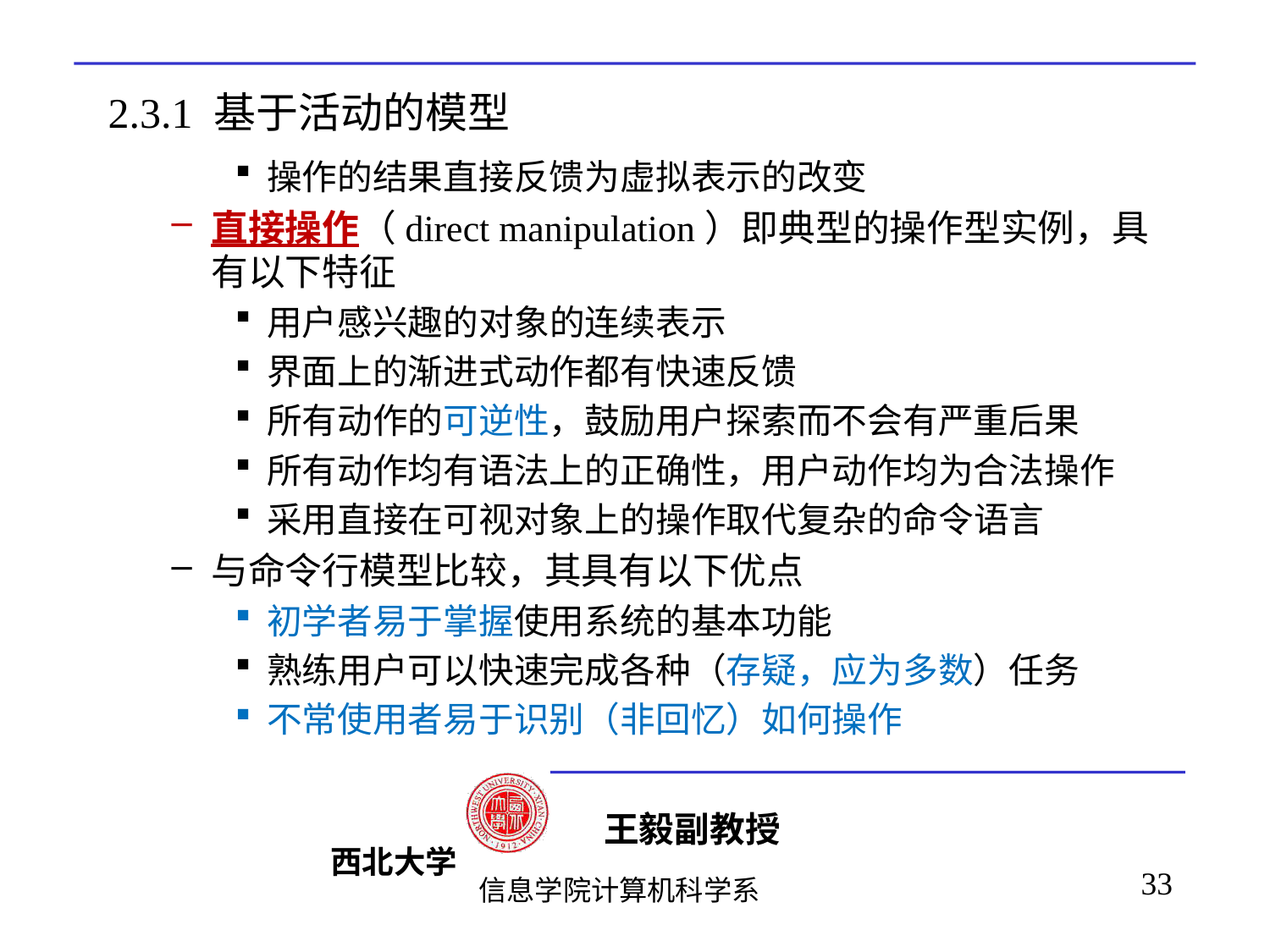

# 2.3.1 基于活动的模型
操作的结果直接反馈为虚拟表示的改变
直接操作（direct manipulation）即典型的操作型实例，具有以下特征
用户感兴趣的对象的连续表示
界面上的渐进式动作都有快速反馈
所有动作的可逆性，鼓励用户探索而不会有严重后果
所有动作均有语法上的正确性，用户动作均为合法操作
采用直接在可视对象上的操作取代复杂的命令语言
与命令行模型比较，其具有以下优点
初学者易于掌握使用系统的基本功能
熟练用户可以快速完成各种（存疑，应为多数）任务
不常使用者易于识别（非回忆）如何操作
33